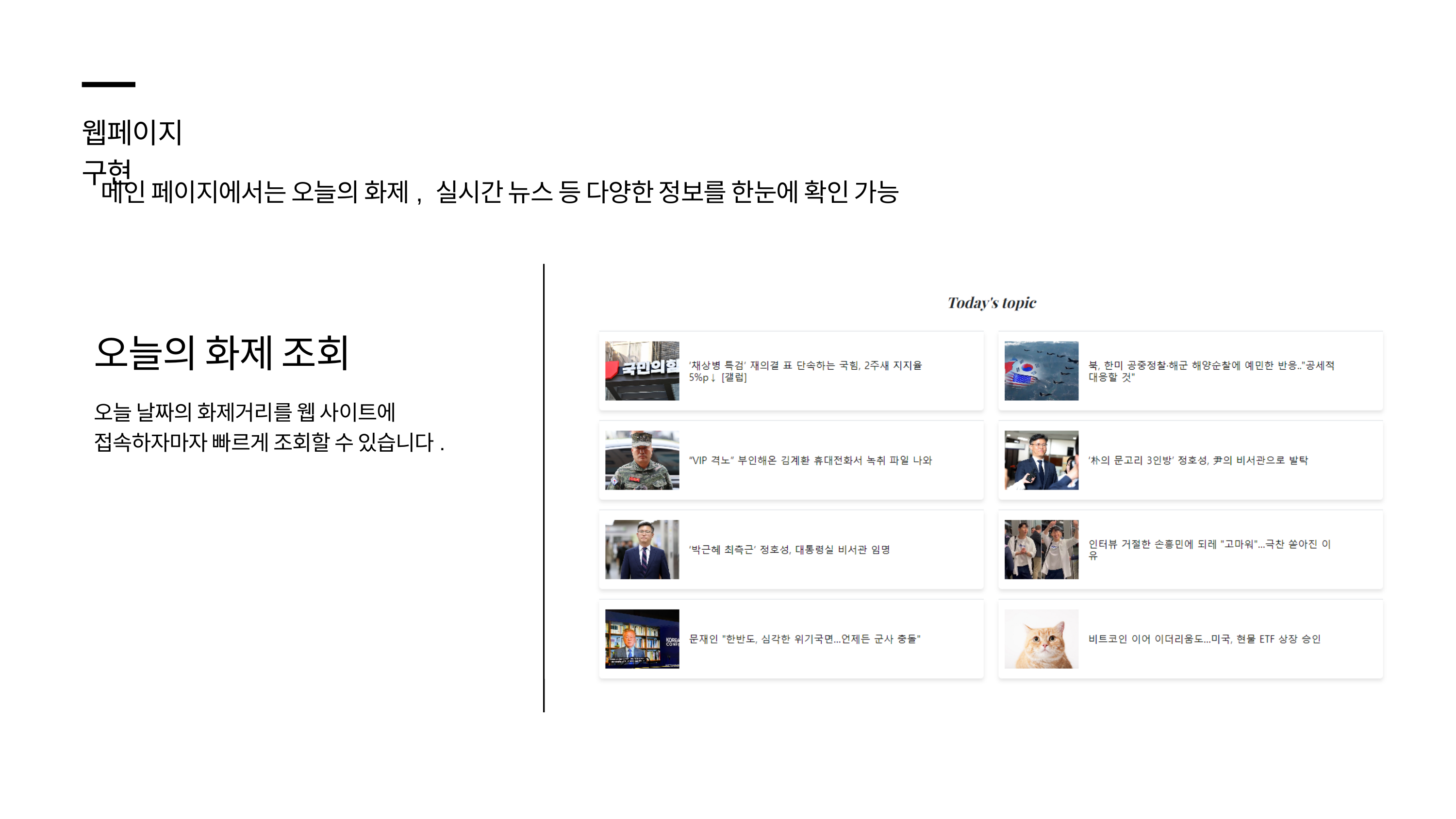

웹페이지 구현
메인 페이지에서는 오늘의 화제, 실시간 뉴스 등 다양한 정보를 한눈에 확인 가능

오늘의 화제 조회
오늘 날짜의 화제거리를 웹 사이트에 접속하자마자 빠르게 조회할 수 있습니다.